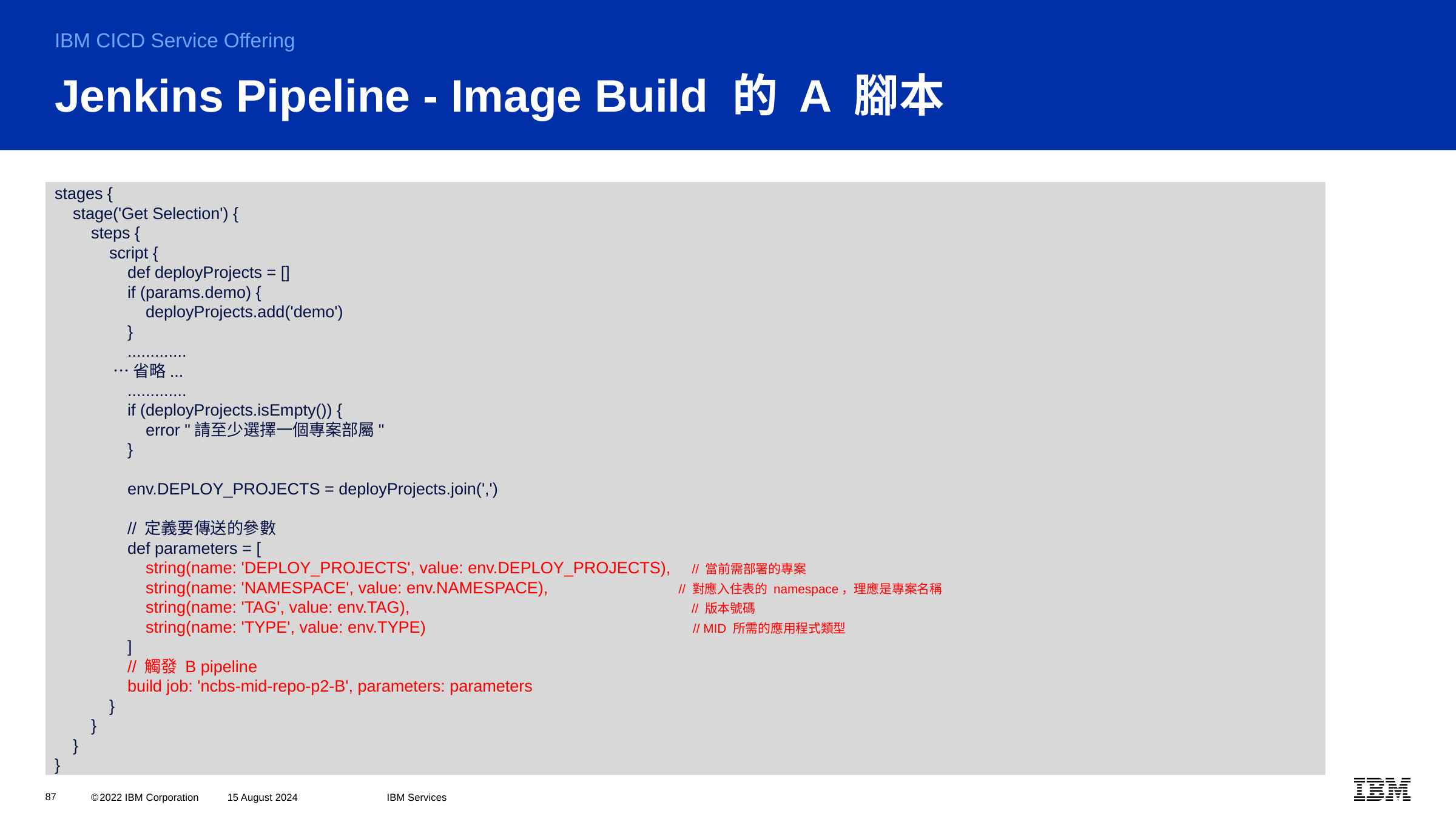

IBM CICD Service Offering
# Jenkins Pipeline - Image Build 的 A 腳本
stages {
    stage('Get Selection') {
        steps {
            script {
                def deployProjects = []
                if (params.demo) {
                    deployProjects.add('demo')
                }
                .............
                …省略...
                .............
                if (deployProjects.isEmpty()) {
                    error "請至少選擇一個專案部屬"
                }

                env.DEPLOY_PROJECTS = deployProjects.join(',')

                // 定義要傳送的參數
                def parameters = [
                    string(name: 'DEPLOY_PROJECTS', value: env.DEPLOY_PROJECTS),     // 當前需部署的專案
                    string(name: 'NAMESPACE', value: env.NAMESPACE),                             // 對應入住表的 namespace，理應是專案名稱
                    string(name: 'TAG', value: env.TAG),                                                              // 版本號碼
                    string(name: 'TYPE', value: env.TYPE)                                                           // MID 所需的應用程式類型
                ]
                // 觸發 B pipeline
                build job: 'ncbs-mid-repo-p2-B', parameters: parameters
            }
        }
    }
}